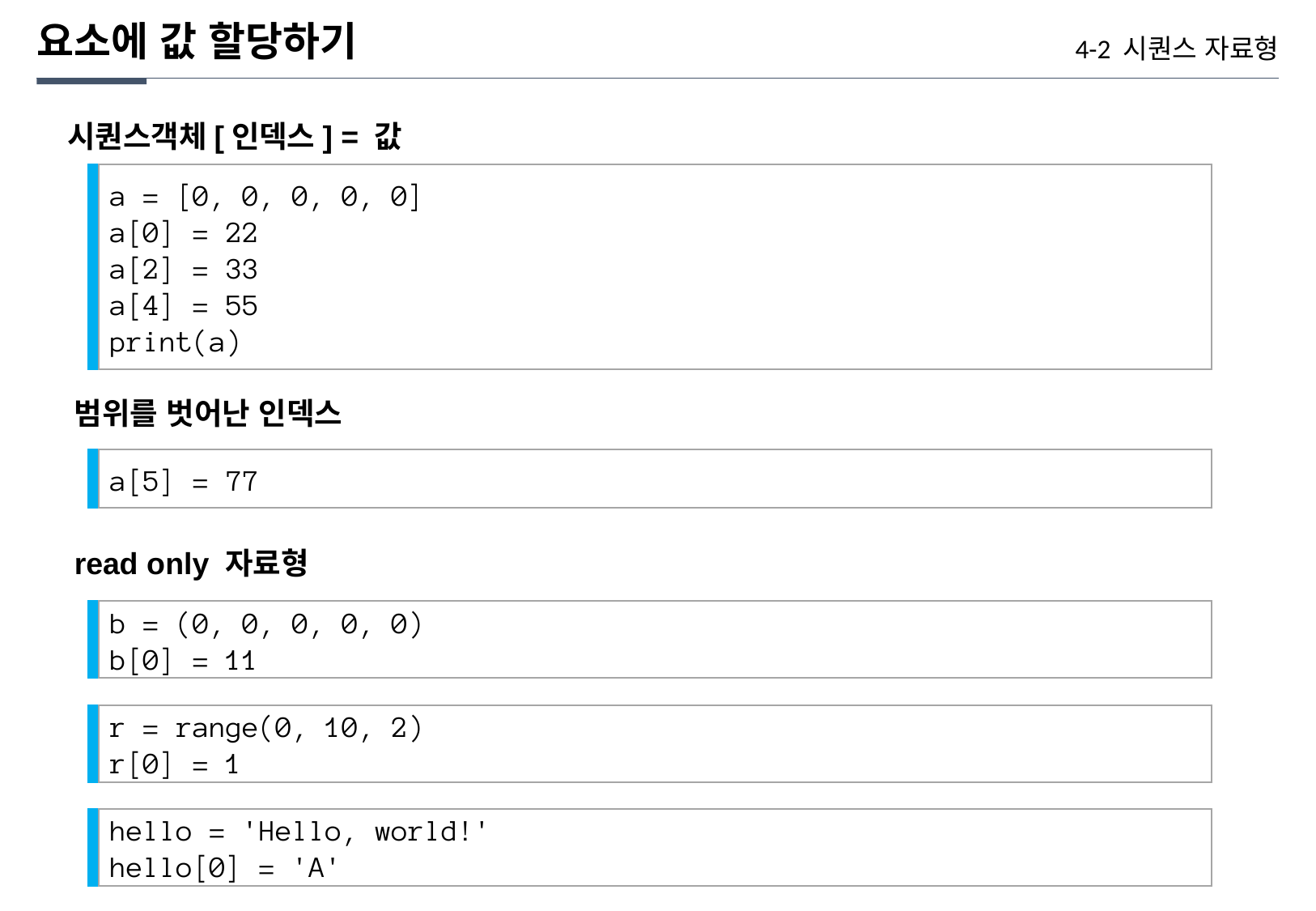

요소에 값 할당하기
4-2 시퀀스 자료형
시퀀스객체[인덱스] = 값

a = [0, 0, 0, 0, 0]
a[0] = 22
a[2] = 33
a[4] = 55
print(a)
범위를 벗어난 인덱스

a[5] = 77
read only 자료형

b = (0, 0, 0, 0, 0)
b[0] = 11

r = range(0, 10, 2)
r[0] = 1

hello = 'Hello, world!'
hello[0] = 'A'